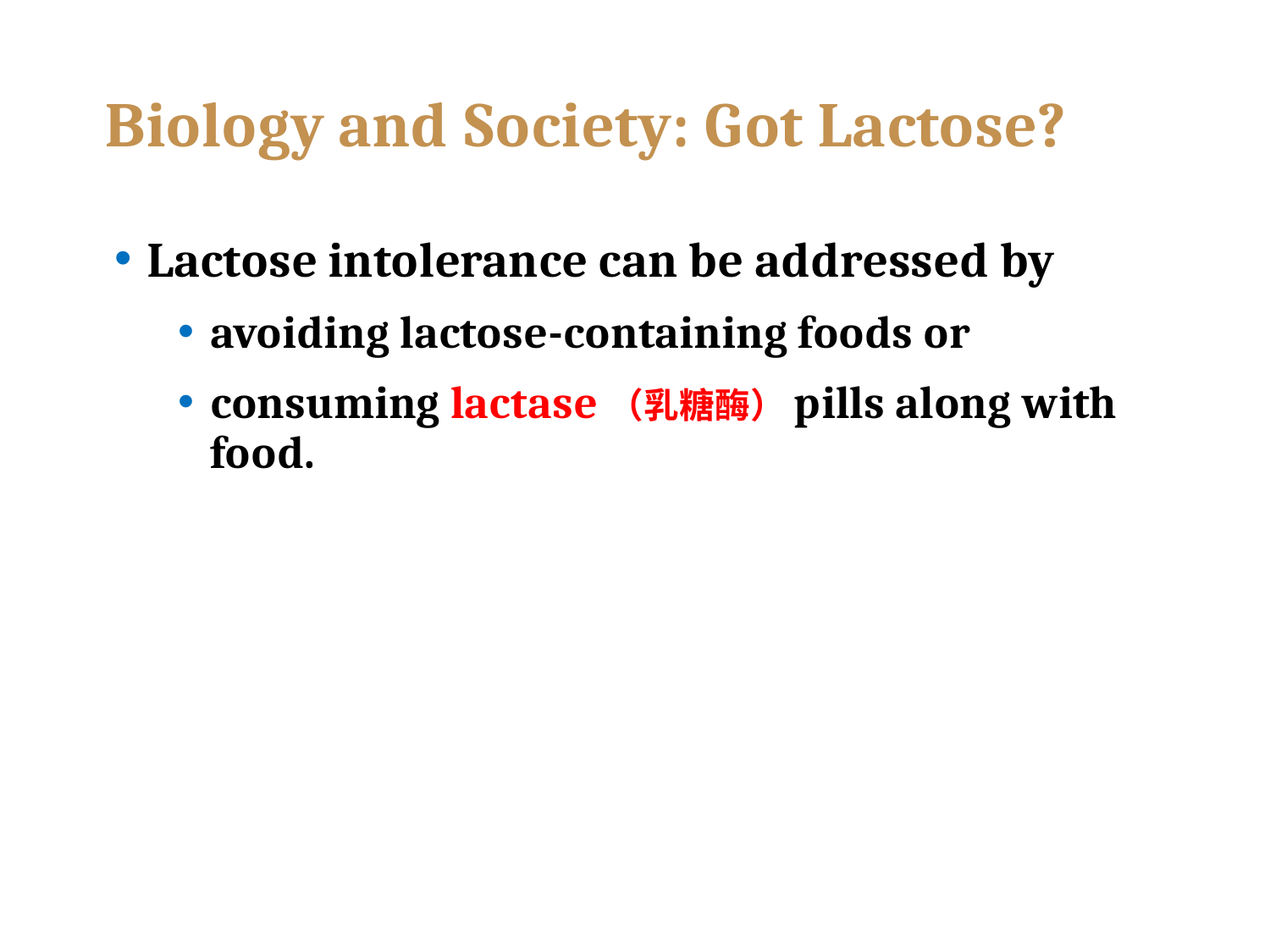

# Biology and Society: Got Lactose?
Lactose intolerance can be addressed by
avoiding lactose-containing foods or
consuming lactase（乳糖酶）pills along with food.